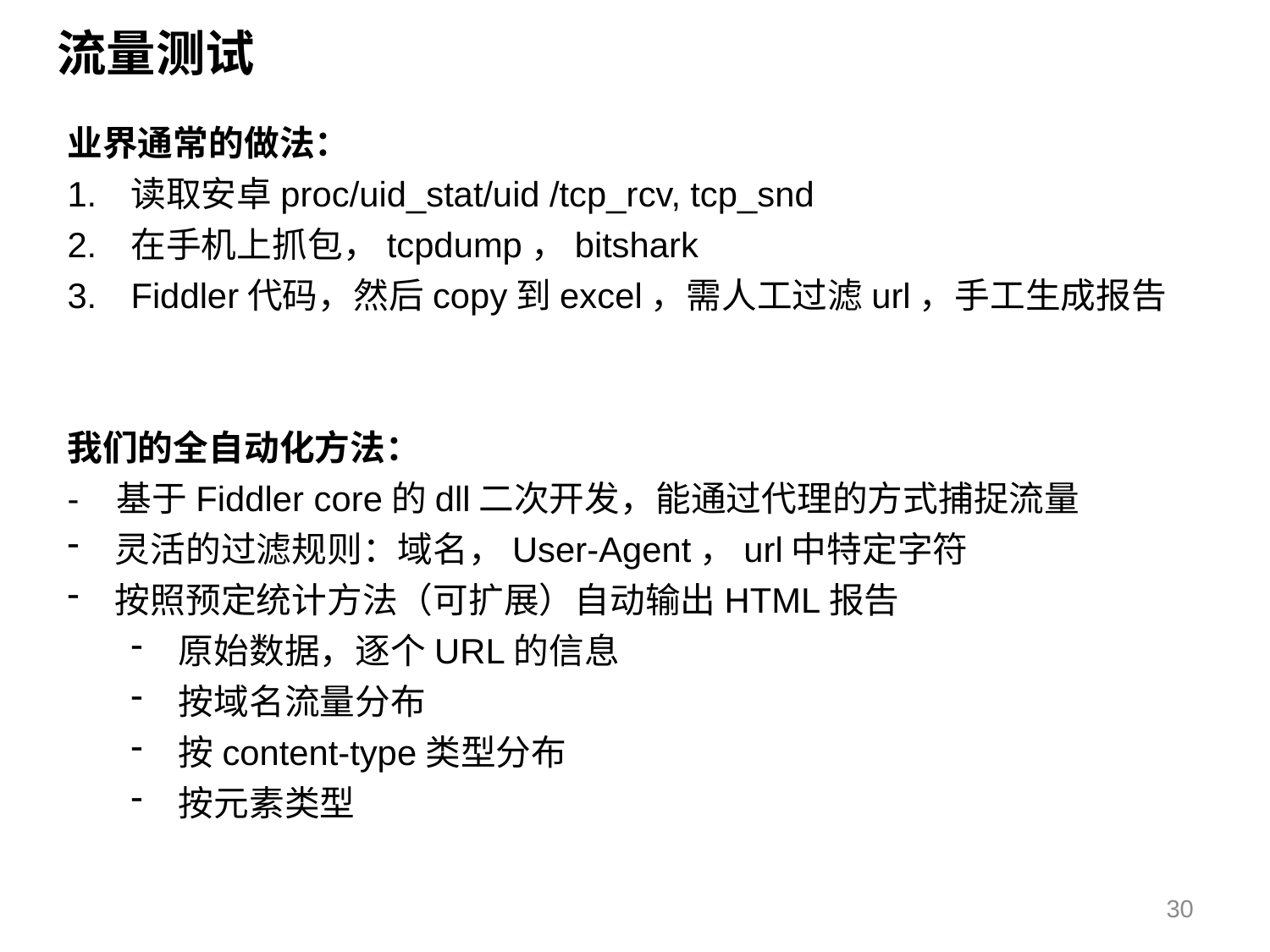

流量测试
业界通常的做法：
读取安卓proc/uid_stat/uid /tcp_rcv, tcp_snd
在手机上抓包，tcpdump，bitshark
Fiddler代码，然后copy到excel，需人工过滤url，手工生成报告

我们的全自动化方法：
-   基于Fiddler core的dll二次开发，能通过代理的方式捕捉流量
灵活的过滤规则：域名，User-Agent，url中特定字符
按照预定统计方法（可扩展）自动输出HTML报告
原始数据，逐个URL的信息
按域名流量分布
按content-type类型分布
按元素类型

30